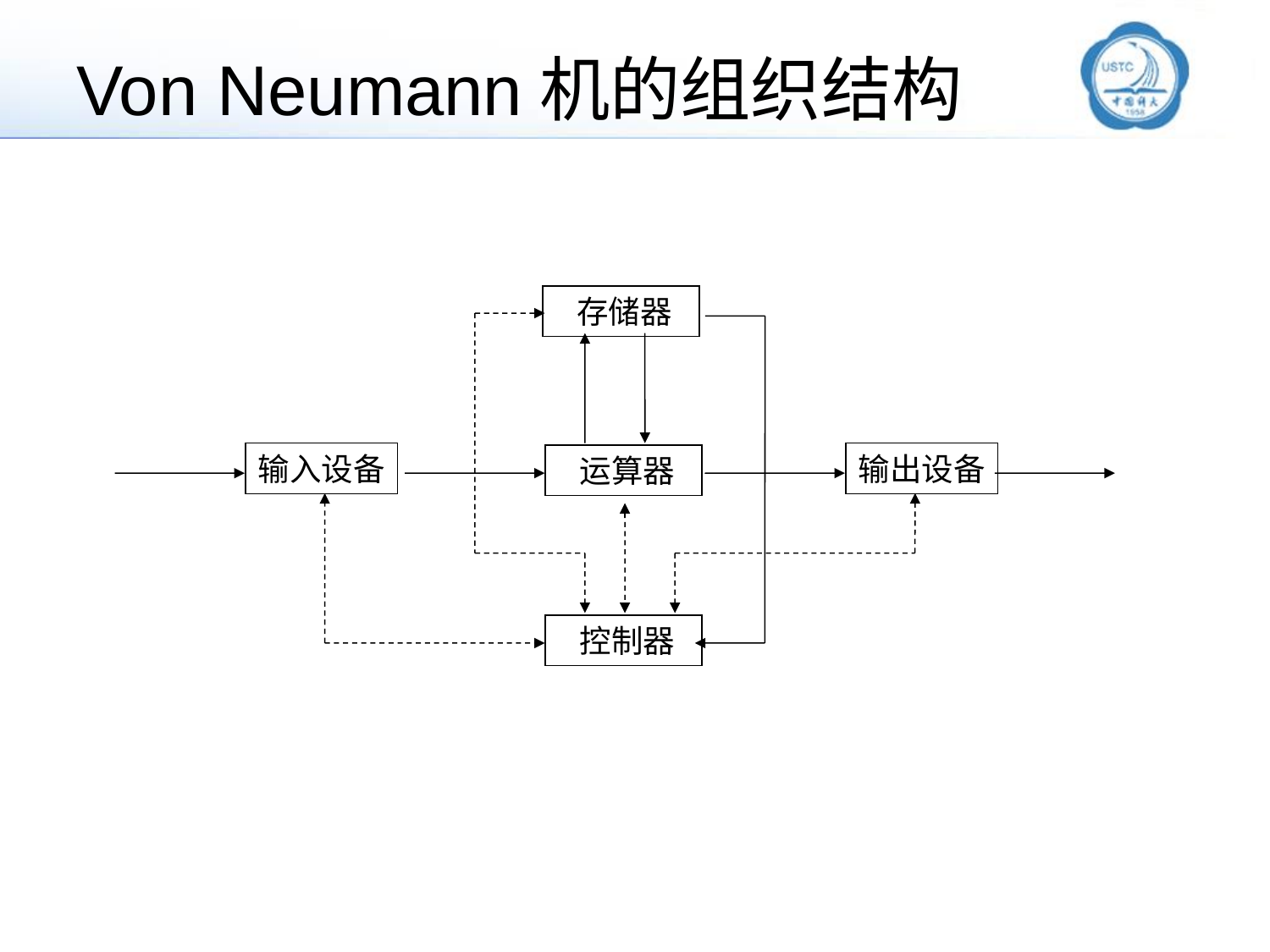

# Von Neumann机的组织结构
  存储器

输入设备
输出设备
  运算器

  控制器